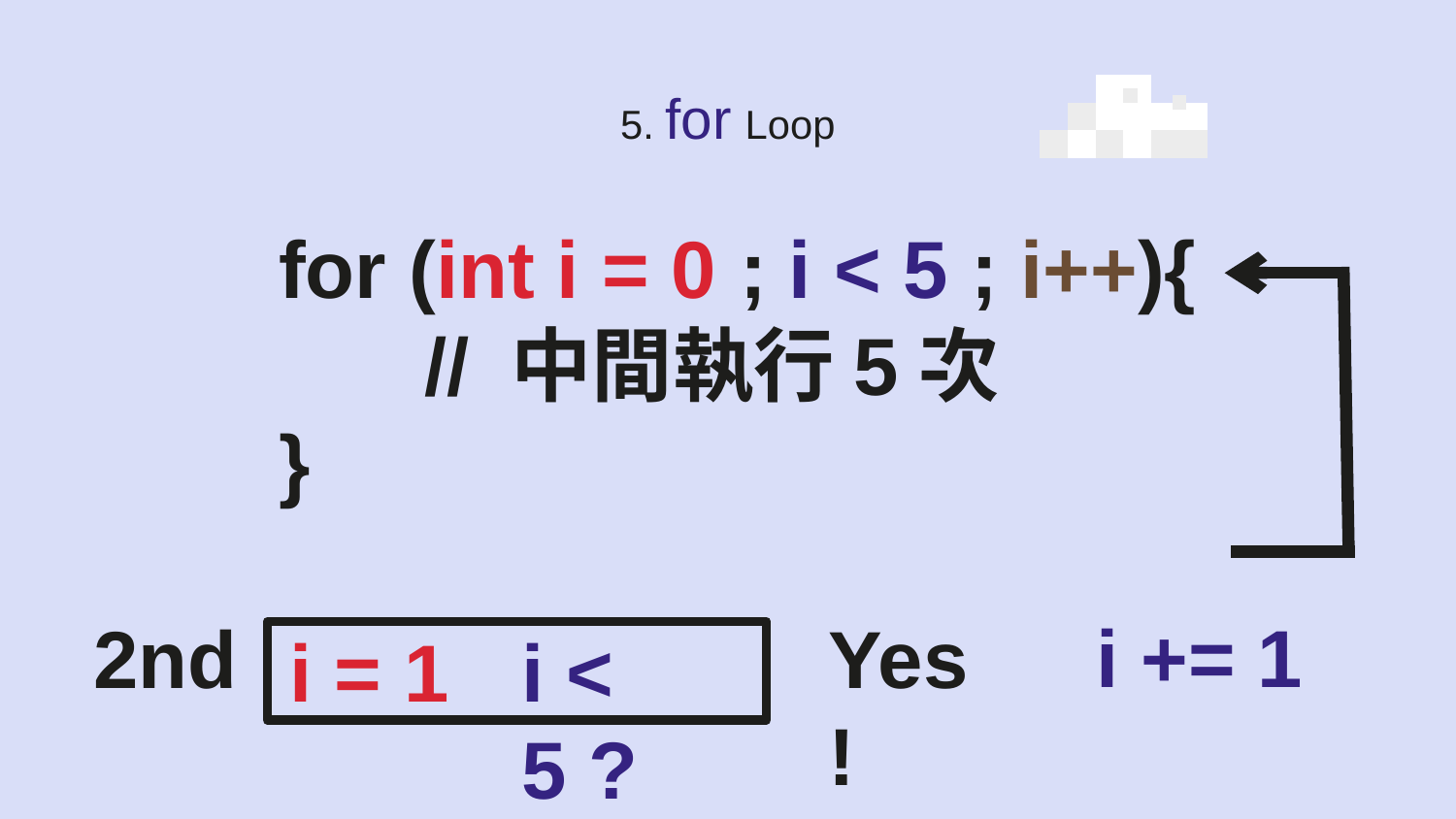

# 5. for Loop

for (int i = 0 ; i < 5 ; i++){
	// 中間執行5次
}
i += 1
2nd
Yes !

i = 1
i < 5 ?